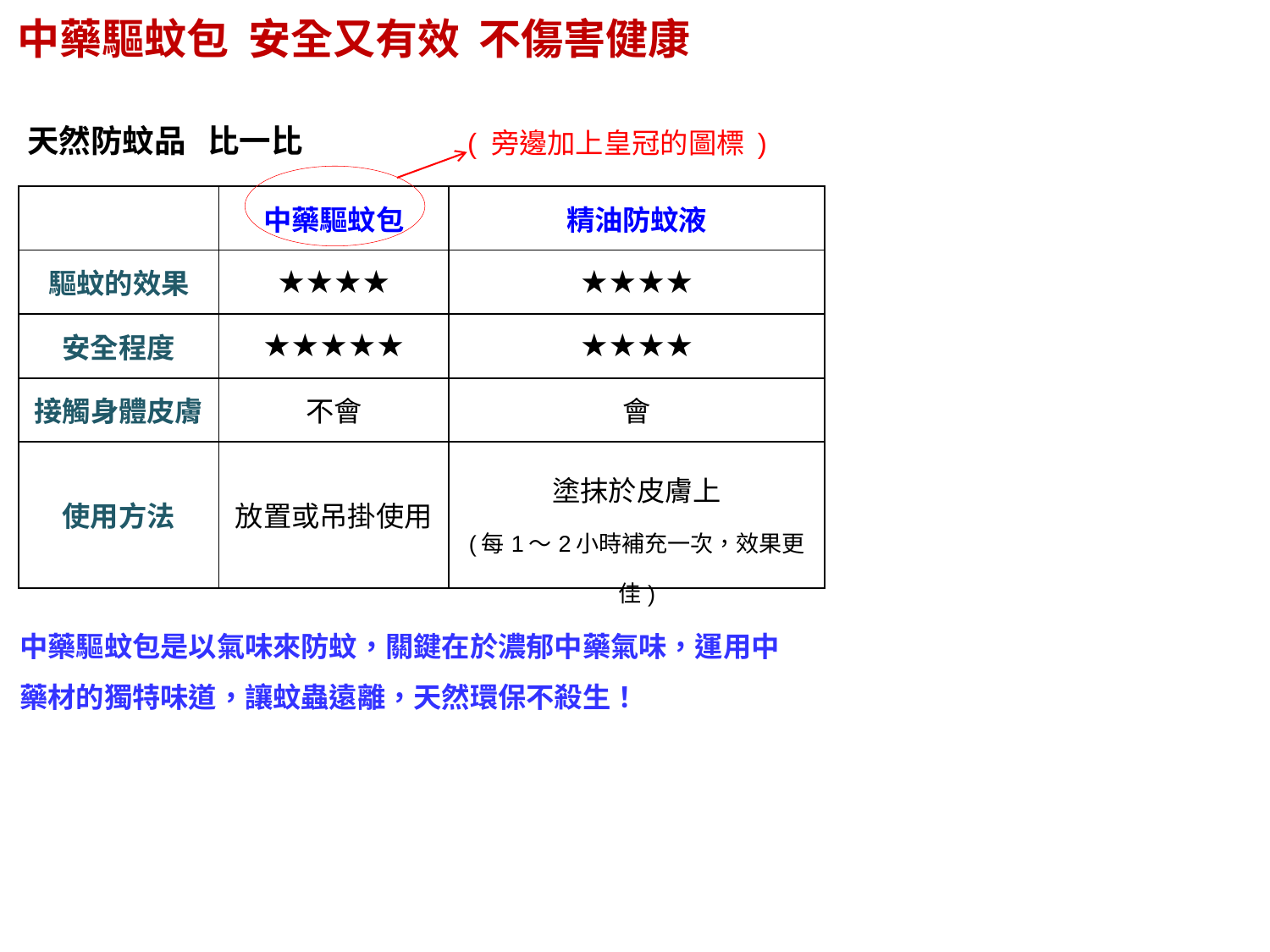

中藥驅蚊包  安全又有效  不傷害健康
天然防蚊品   比一比
( 旁邊加上皇冠的圖標 )

|  | 中藥驅蚊包 | 精油防蚊液 |
| --- | --- | --- |
| 驅蚊的效果 | ★★★★ | ★★★★ |
| 安全程度 | ★★★★★ | ★★★★ |
| 接觸身體皮膚 | 不會 | 會 |
| 使用方法 | 放置或吊掛使用 | 塗抹於皮膚上 (每1～2小時補充一次，效果更佳) |
中藥驅蚊包是以氣味來防蚊，關鍵在於濃郁中藥氣味，運用中藥材的獨特味道，讓蚊蟲遠離，天然環保不殺生！